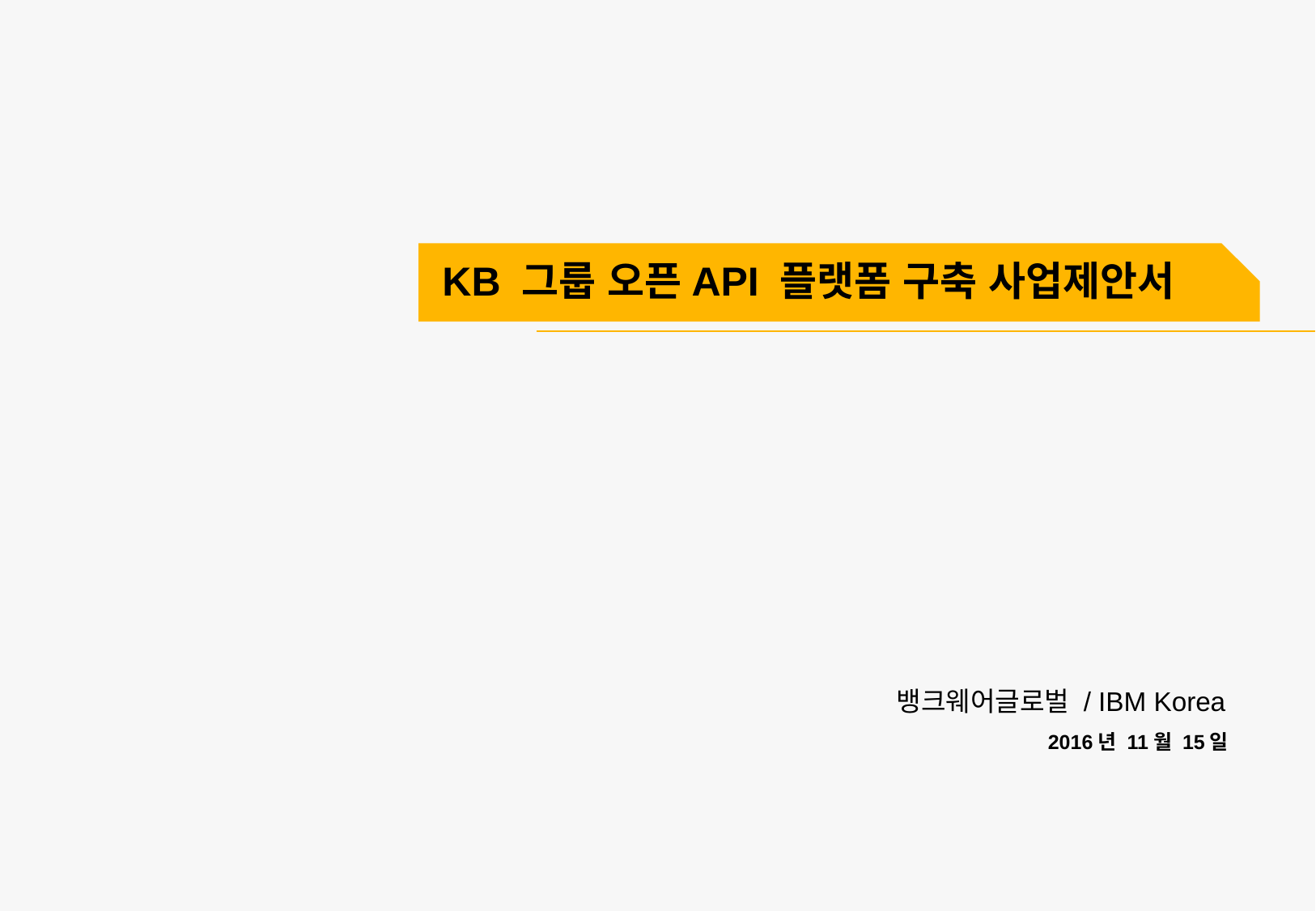

KB 그룹 오픈API 플랫폼 구축 사업제안서
뱅크웨어글로벌 / IBM Korea
2016년 11월 15일